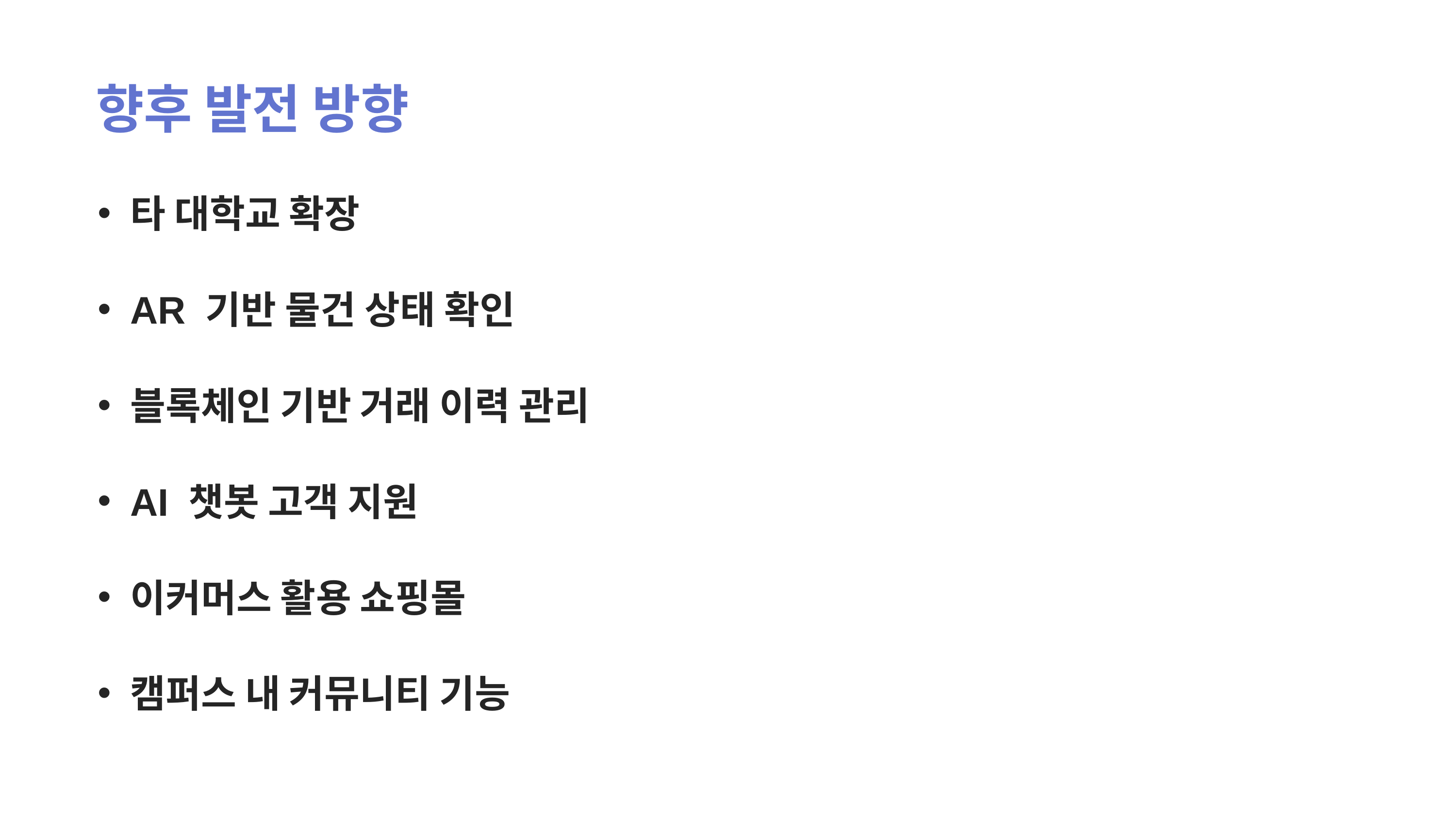

향후 발전 방향
타 대학교 확장
AR 기반 물건 상태 확인
블록체인 기반 거래 이력 관리
AI 챗봇 고객 지원
이커머스 활용 쇼핑몰
캠퍼스 내 커뮤니티 기능